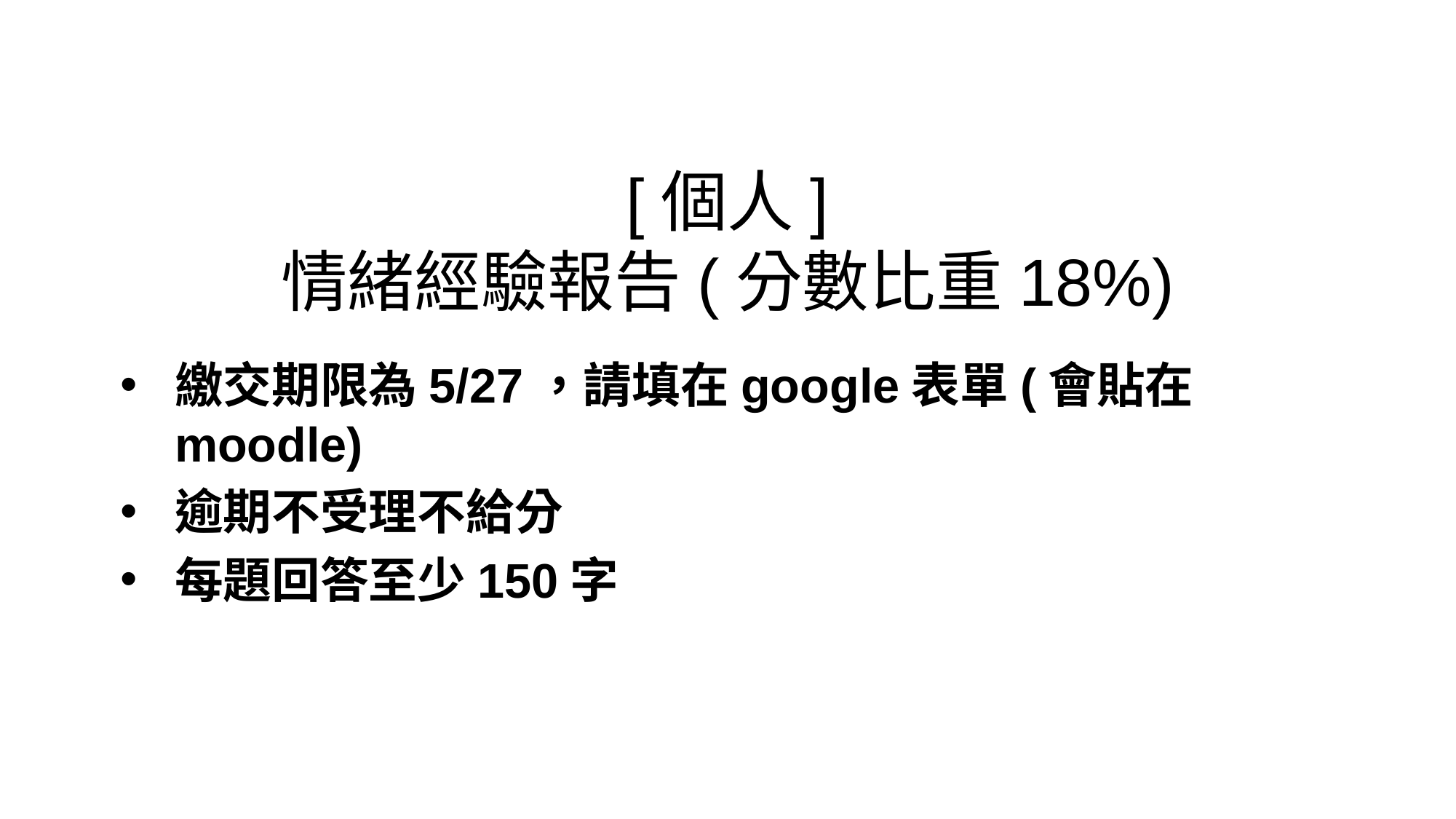

# [個人] 情緒經驗報告(分數比重18%)
繳交期限為5/27，請填在google表單(會貼在moodle)
逾期不受理不給分
每題回答至少150字